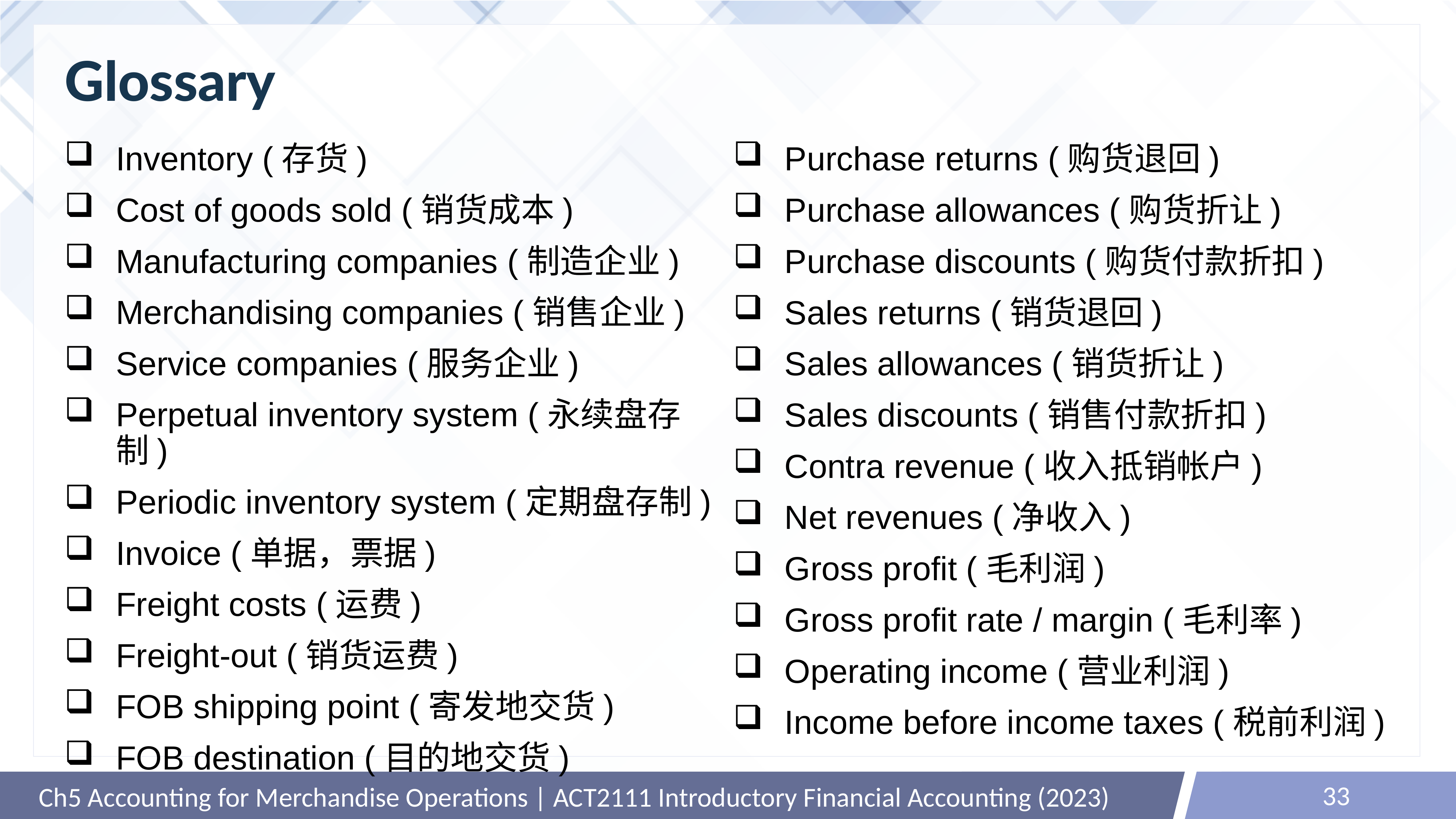

# Glossary
Inventory (存货)
Cost of goods sold (销货成本)
Manufacturing companies (制造企业)
Merchandising companies (销售企业)
Service companies (服务企业)
Perpetual inventory system (永续盘存制)
Periodic inventory system (定期盘存制)
Invoice (单据，票据)
Freight costs (运费)
Freight-out (销货运费)
FOB shipping point (寄发地交货)
FOB destination (目的地交货)
Purchase returns (购货退回)
Purchase allowances (购货折让)
Purchase discounts (购货付款折扣)
Sales returns (销货退回)
Sales allowances (销货折让)
Sales discounts (销售付款折扣)
Contra revenue (收入抵销帐户)
Net revenues (净收入)
Gross profit (毛利润)
Gross profit rate / margin (毛利率)
Operating income (营业利润)
Income before income taxes (税前利润)

33
Ch5 Accounting for Merchandise Operations | ACT2111 Introductory Financial Accounting (2023)